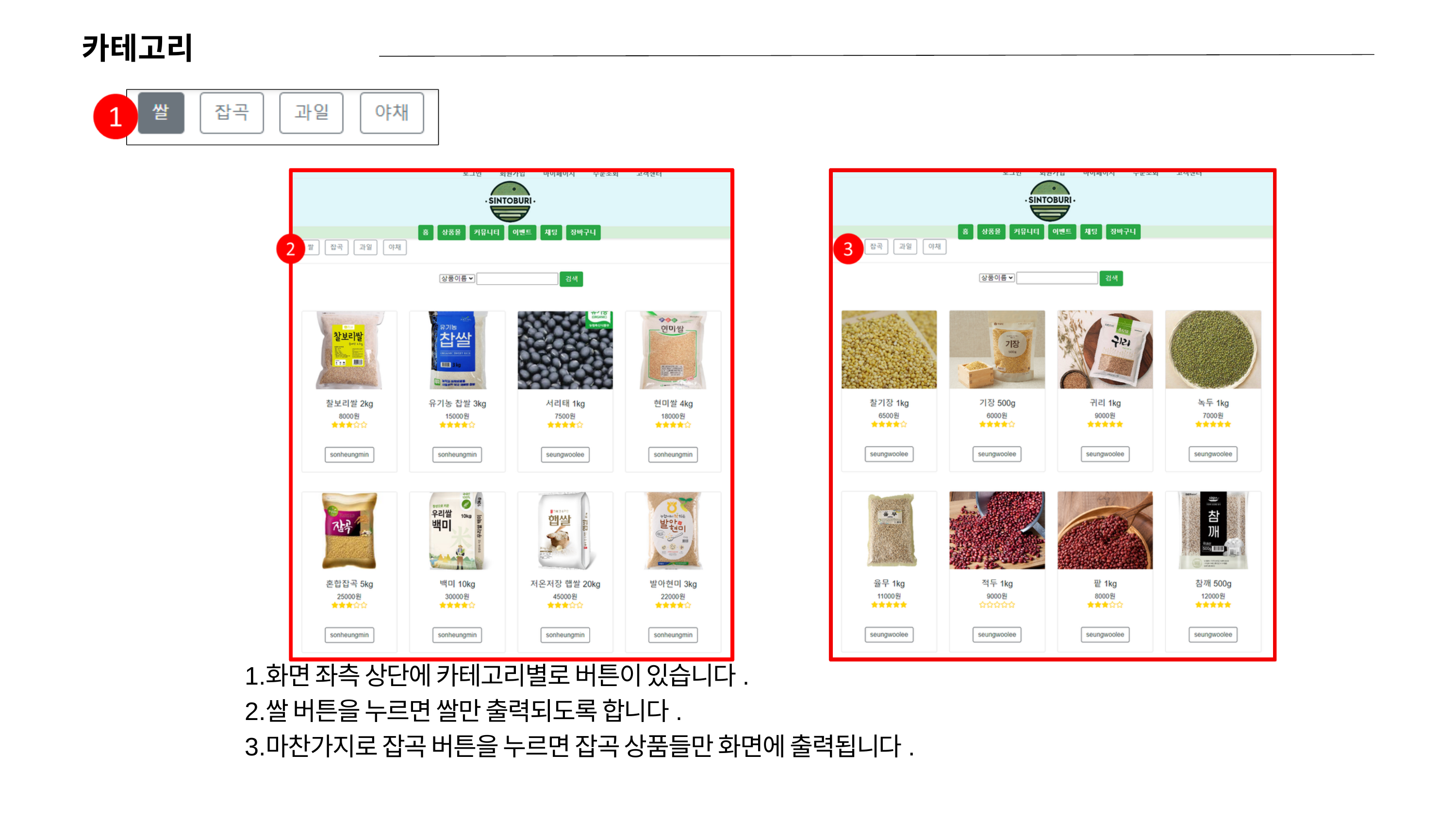

카테고리

화면 좌측 상단에 카테고리별로 버튼이 있습니다.
쌀 버튼을 누르면 쌀만 출력되도록 합니다.
마찬가지로 잡곡 버튼을 누르면 잡곡 상품들만 화면에 출력됩니다.